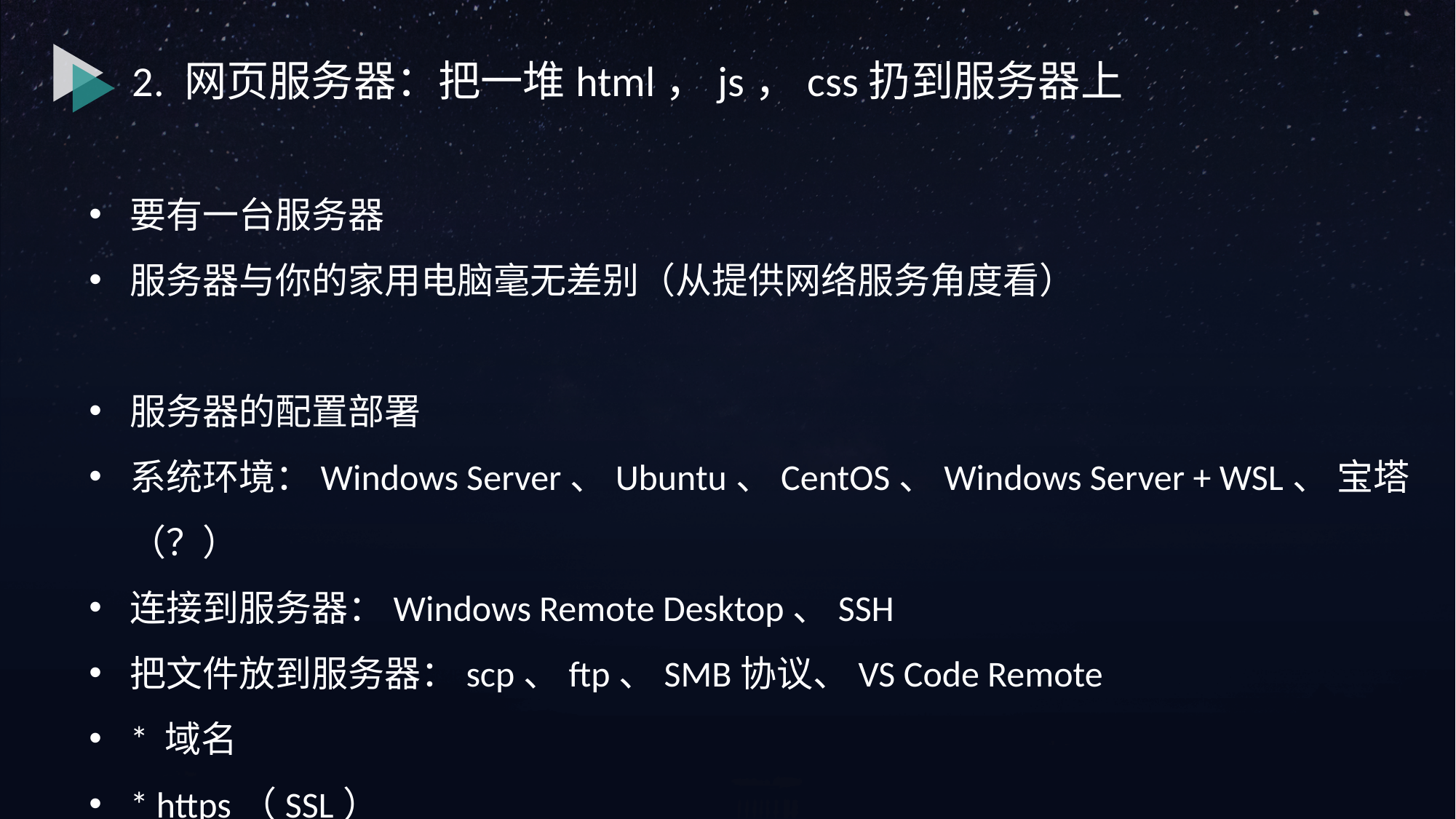

2. 网页服务器：把一堆html，js，css扔到服务器上
要有一台服务器
服务器与你的家用电脑毫无差别（从提供网络服务角度看）

服务器的配置部署
系统环境：Windows Server、Ubuntu、CentOS、Windows Server + WSL、 宝塔（？）
连接到服务器：Windows Remote Desktop、SSH
把文件放到服务器：scp、ftp、SMB协议、VS Code Remote
* 域名
* https（SSL）